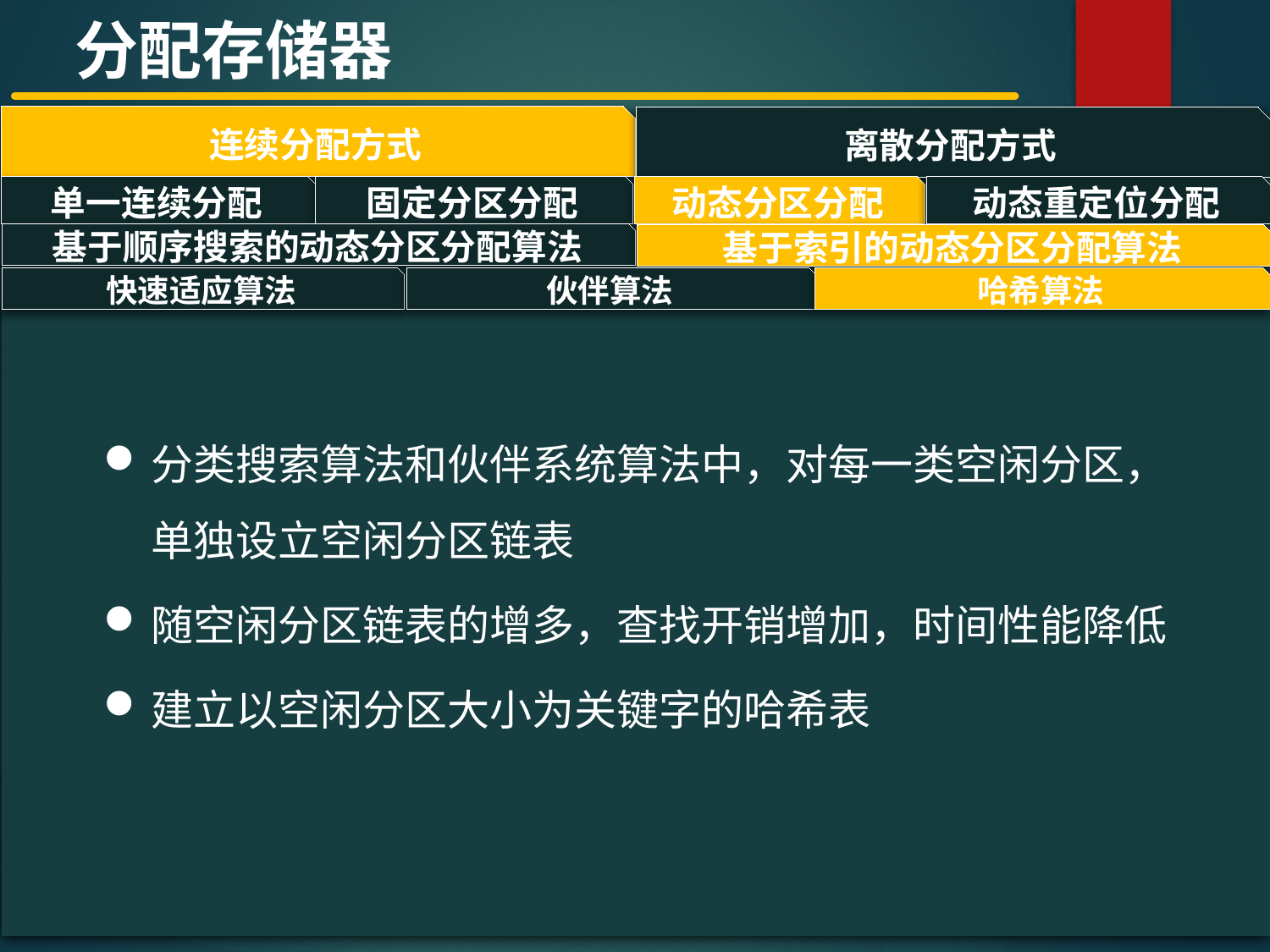

分配存储器
连续分配方式
离散分配方式
#
单一连续分配
固定分区分配
动态分区分配
动态重定位分配
基于顺序搜索的动态分区分配算法
基于索引的动态分区分配算法
快速适应算法
哈希算法
伙伴算法
分类搜索算法和伙伴系统算法中，对每一类空闲分区，单独设立空闲分区链表
随空闲分区链表的增多，查找开销增加，时间性能降低
建立以空闲分区大小为关键字的哈希表